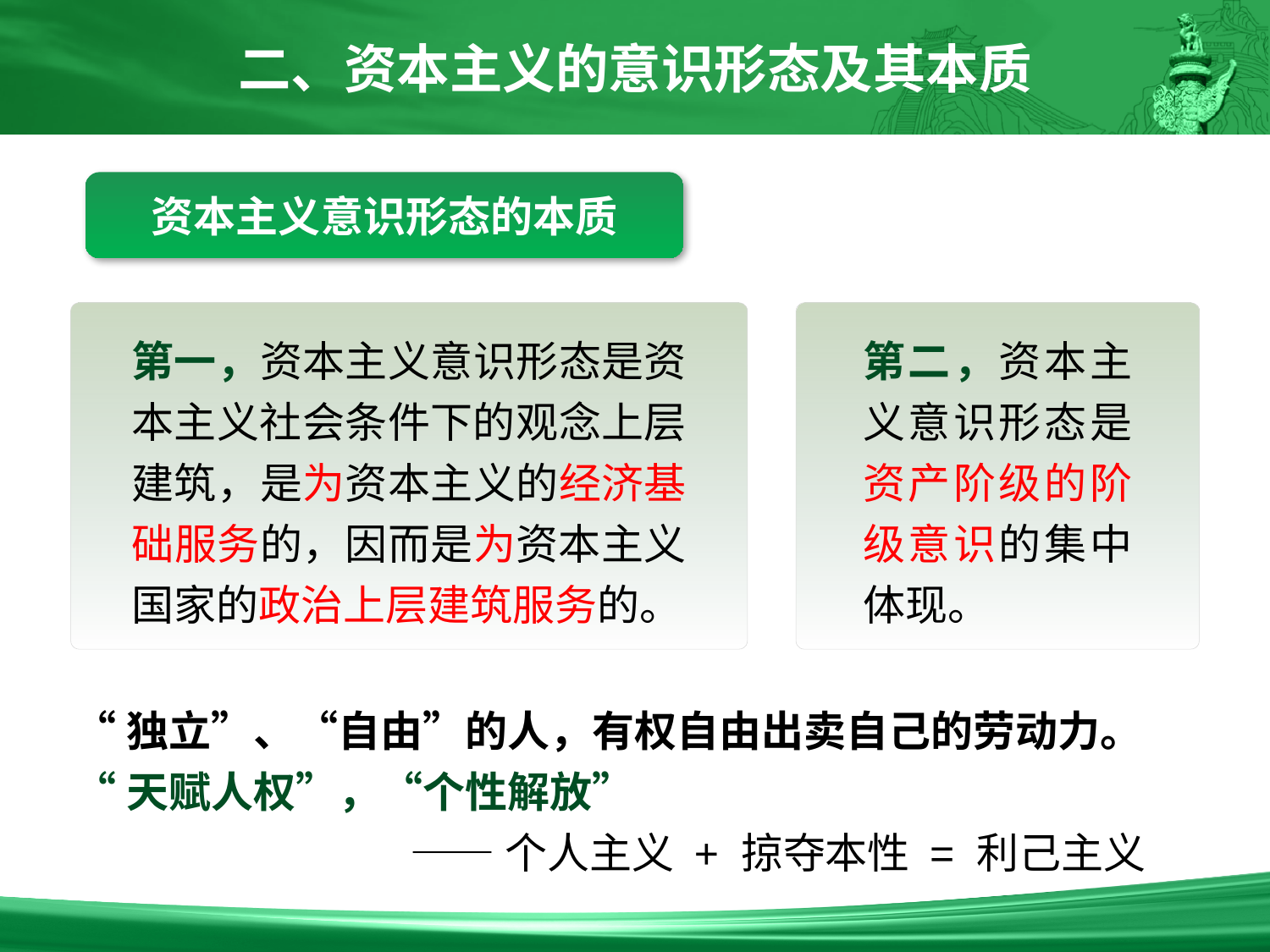

二、资本主义的意识形态及其本质
资本主义意识形态的本质

第二，资本主义意识形态是资产阶级的阶级意识的集中体现。
第一，资本主义意识形态是资本主义社会条件下的观念上层建筑，是为资本主义的经济基础服务的，因而是为资本主义国家的政治上层建筑服务的。
“独立”、“自由”的人，有权自由出卖自己的劳动力。
“天赋人权”，“个性解放”
——个人主义 + 掠夺本性 = 利己主义